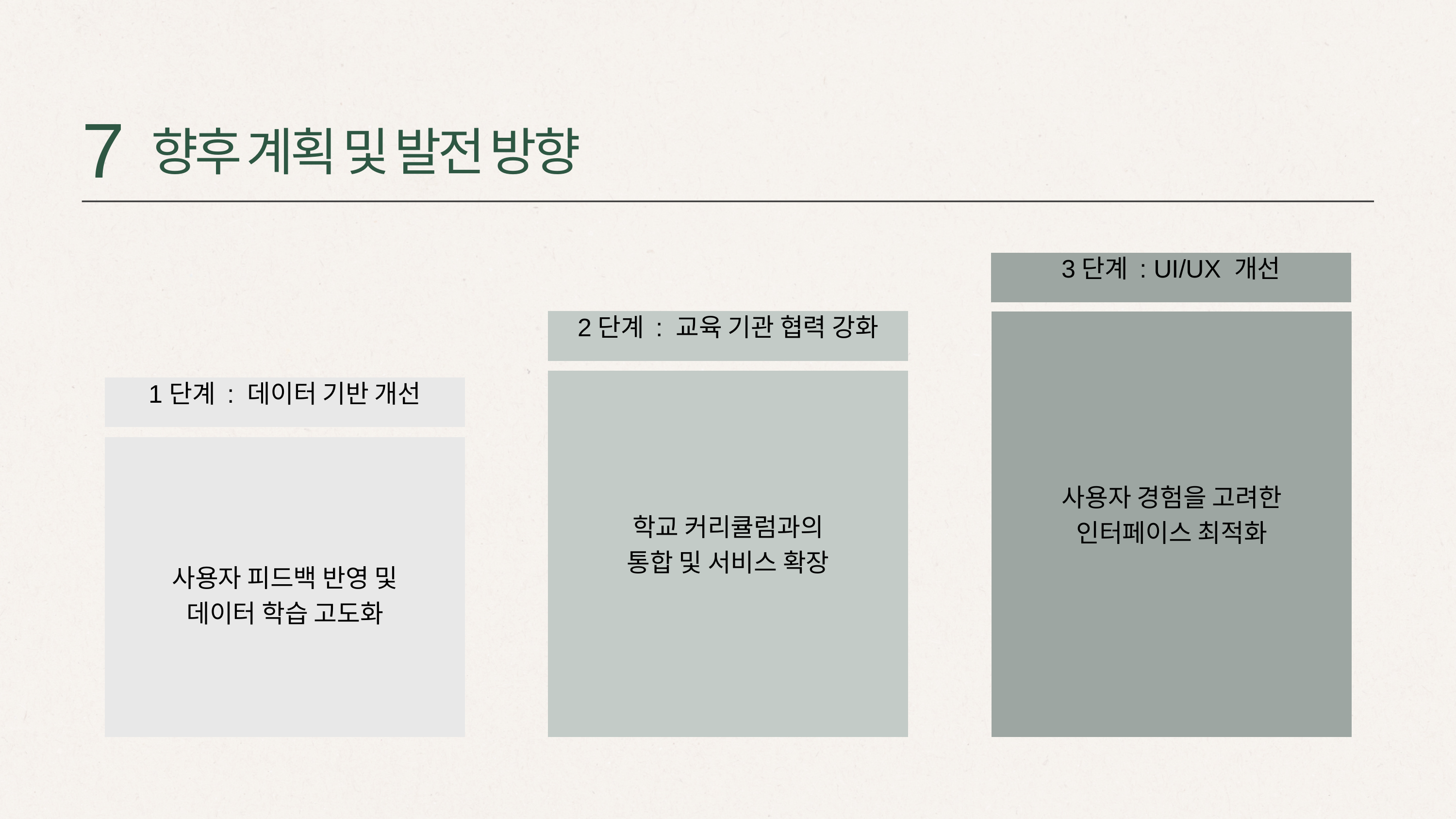

7
향후 계획 및 발전 방향

3단계 : UI/UX 개선

2단계 : 교육 기관 협력 강화

사용자 경험을 고려한
인터페이스 최적화

학교 커리큘럼과의
통합 및 서비스 확장

1단계 : 데이터 기반 개선

사용자 피드백 반영 및
데이터 학습 고도화